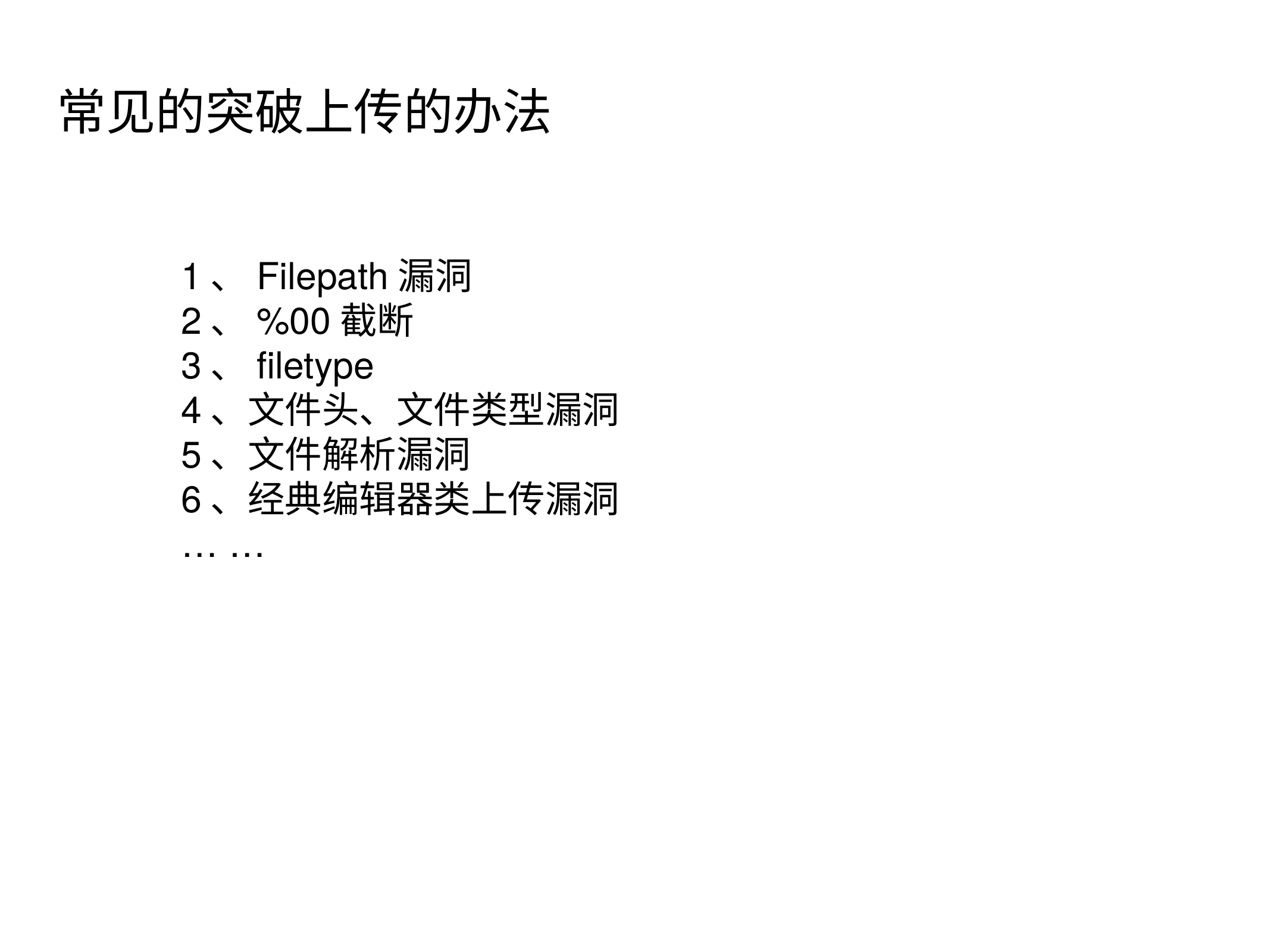

常见的突破上传的办法
1、Filepath漏洞
2、%00截断
3、filetype
4、文件头、文件类型漏洞
5、文件解析漏洞
6、经典编辑器类上传漏洞
… …